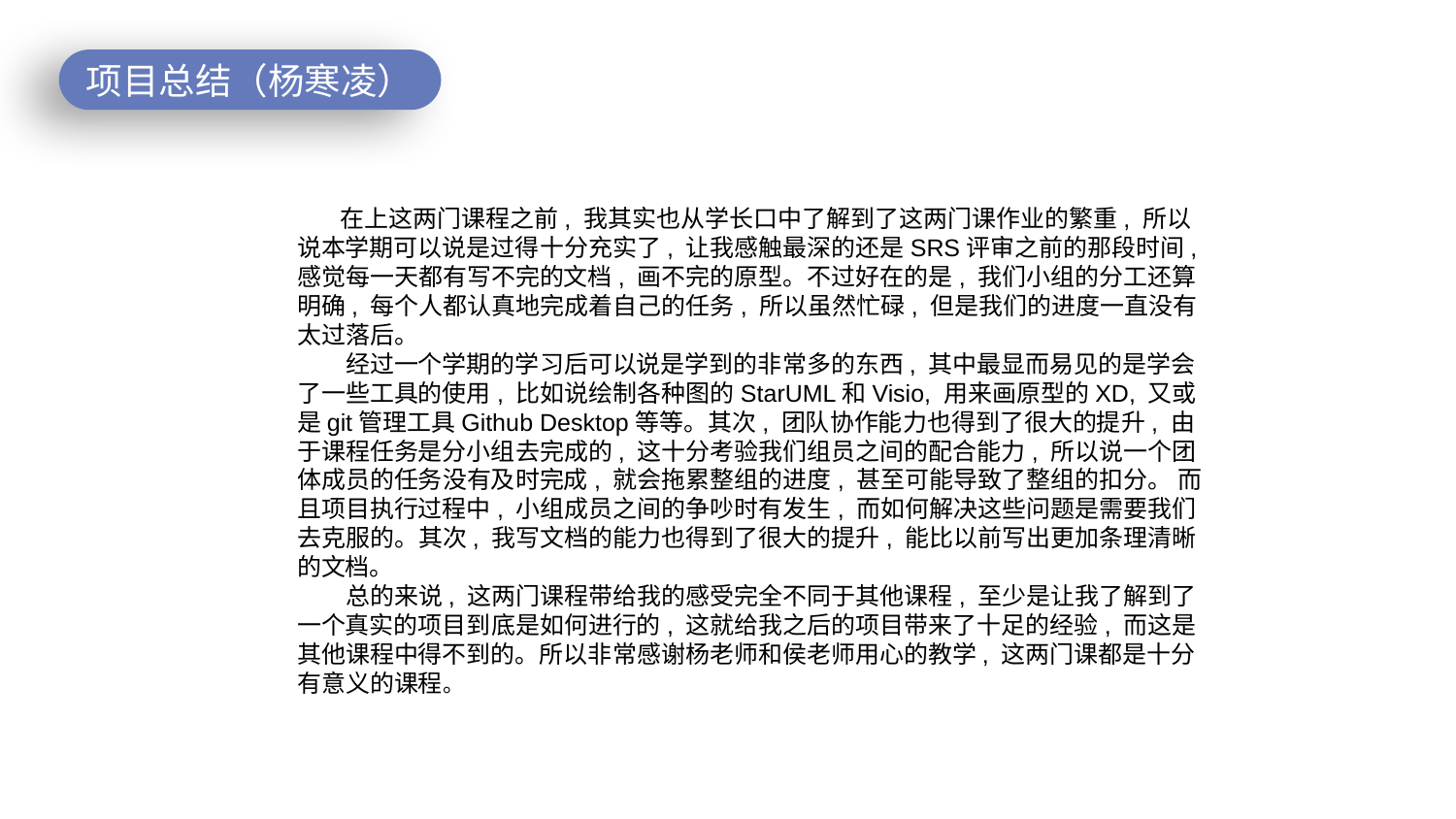

项目总结（杨寒凌）
       在上这两门课程之前, 我其实也从学长口中了解到了这两门课作业的繁重, 所以说本学期可以说是过得十分充实了, 让我感触最深的还是SRS评审之前的那段时间, 感觉每一天都有写不完的文档, 画不完的原型。不过好在的是, 我们小组的分工还算明确, 每个人都认真地完成着自己的任务, 所以虽然忙碌, 但是我们的进度一直没有太过落后。        经过一个学期的学习后可以说是学到的非常多的东西, 其中最显而易见的是学会了一些工具的使用, 比如说绘制各种图的StarUML和Visio, 用来画原型的XD, 又或是git管理工具Github Desktop等等。其次, 团队协作能力也得到了很大的提升, 由于课程任务是分小组去完成的, 这十分考验我们组员之间的配合能力, 所以说一个团体成员的任务没有及时完成, 就会拖累整组的进度, 甚至可能导致了整组的扣分。 而且项目执行过程中, 小组成员之间的争吵时有发生, 而如何解决这些问题是需要我们去克服的。其次, 我写文档的能力也得到了很大的提升, 能比以前写出更加条理清晰的文档。        总的来说, 这两门课程带给我的感受完全不同于其他课程, 至少是让我了解到了一个真实的项目到底是如何进行的, 这就给我之后的项目带来了十足的经验, 而这是其他课程中得不到的。所以非常感谢杨老师和侯老师用心的教学, 这两门课都是十分有意义的课程。